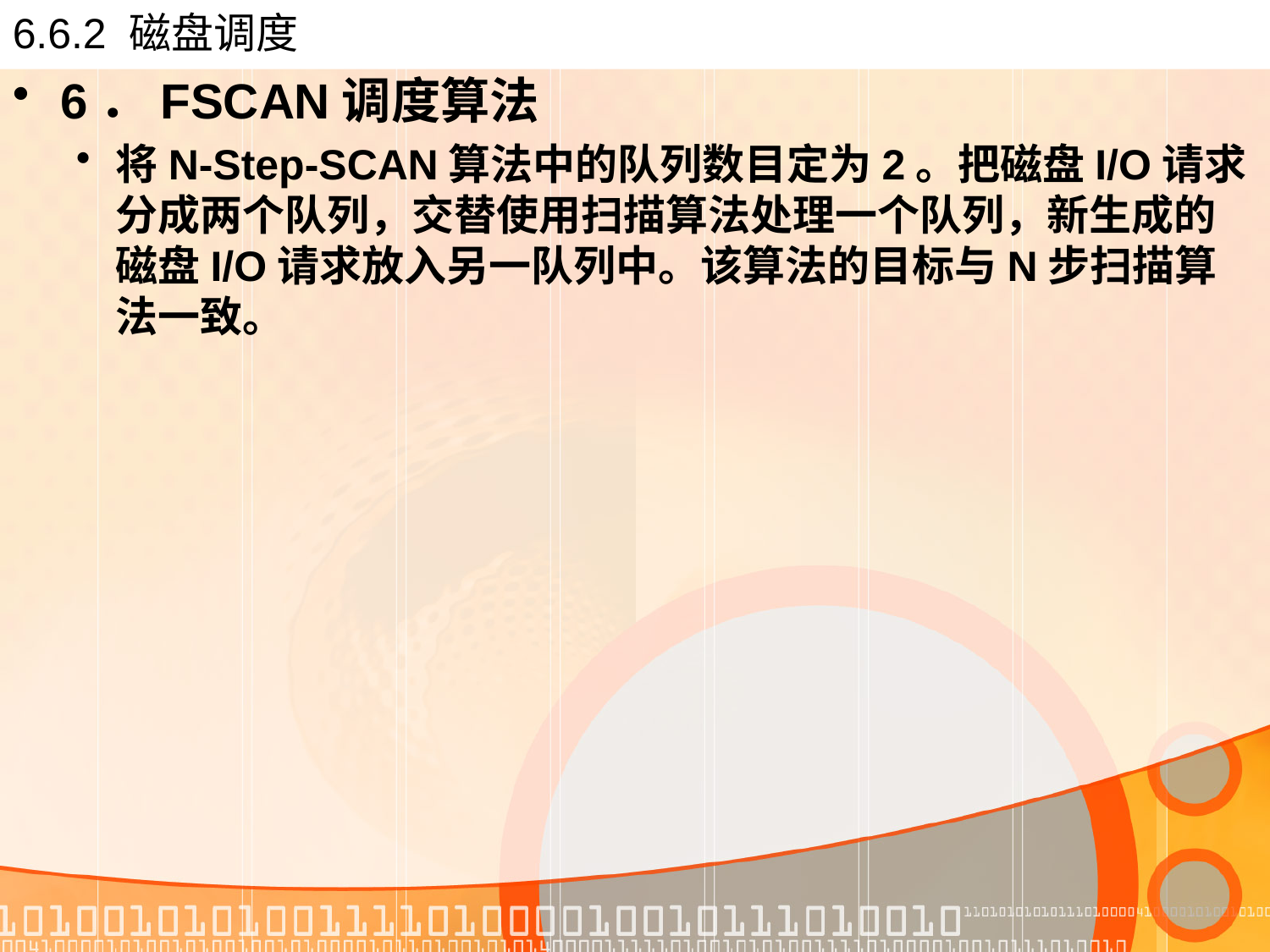

# 6.6.2 磁盘调度
6．FSCAN调度算法
将N-Step-SCAN算法中的队列数目定为2。把磁盘I/O请求分成两个队列，交替使用扫描算法处理一个队列，新生成的磁盘I/O请求放入另一队列中。该算法的目标与N步扫描算法一致。